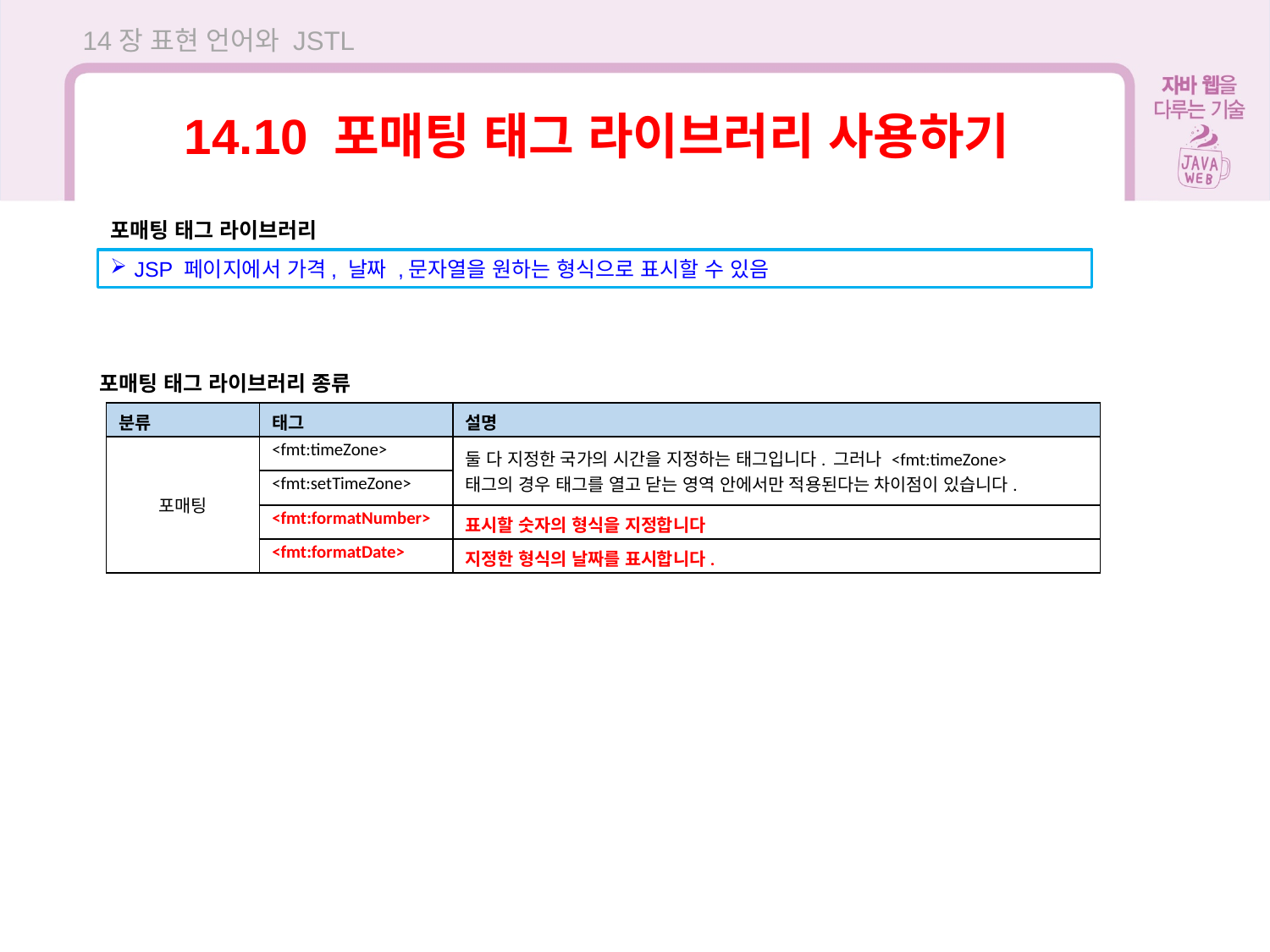

14장 표현 언어와 JSTL
14.10 포매팅 태그 라이브러리 사용하기
포매팅 태그 라이브러리
JSP 페이지에서 가격, 날짜 ,문자열을 원하는 형식으로 표시할 수 있음
포매팅 태그 라이브러리 종류
| 분류 | 태그 | 설명 |
| --- | --- | --- |
| 포매팅 | <fmt:timeZone> | 둘 다 지정한 국가의 시간을 지정하는 태그입니다. 그러나 <fmt:timeZone> 태그의 경우 태그를 열고 닫는 영역 안에서만 적용된다는 차이점이 있습니다. |
|  | <fmt:setTimeZone> |  |
|  | <fmt:formatNumber> | 표시할 숫자의 형식을 지정합니다 |
|  | <fmt:formatDate> | 지정한 형식의 날짜를 표시합니다. |